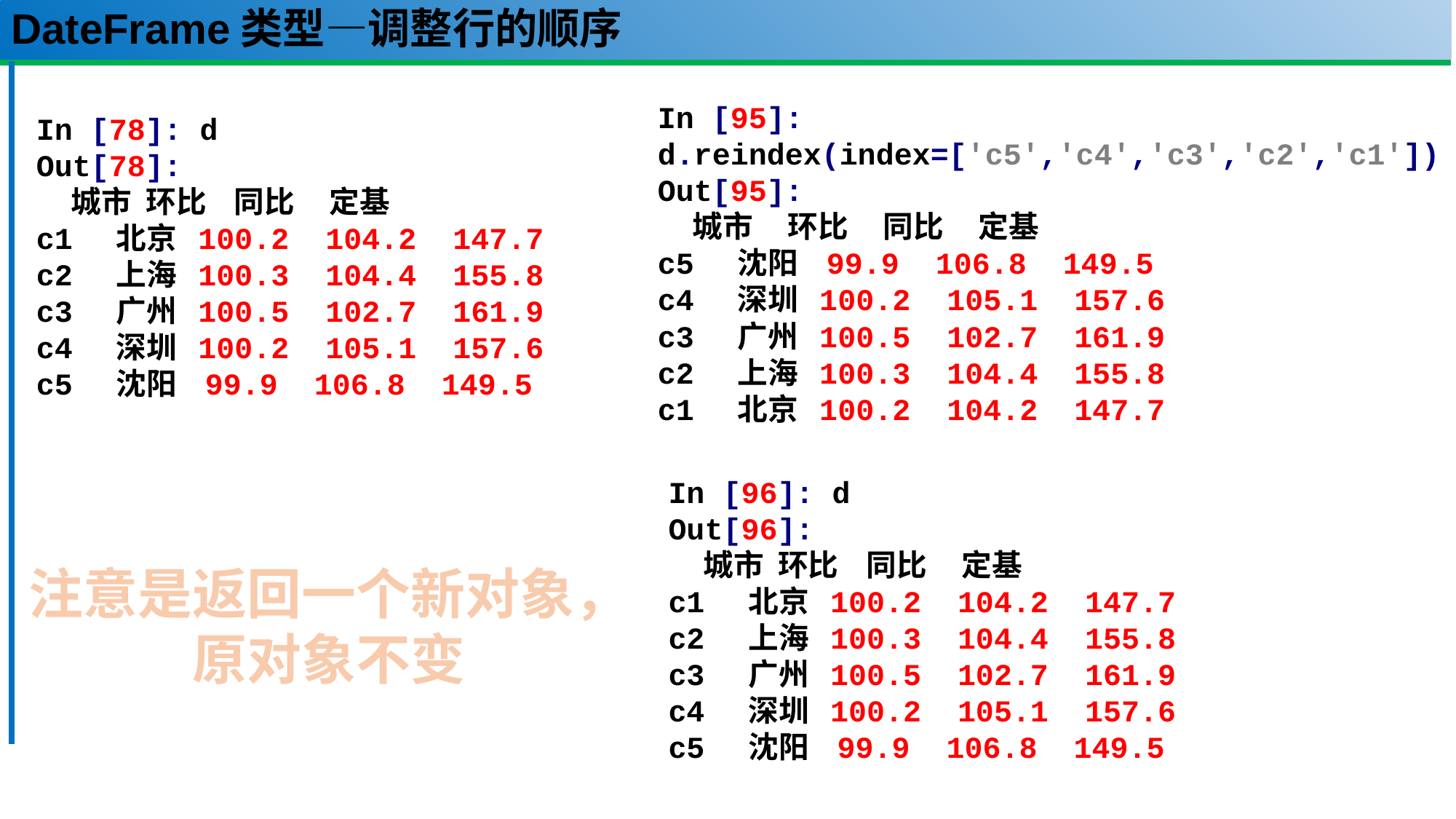

# DateFrame类型—调整行的顺序
In [95]: d.reindex(index=['c5','c4','c3','c2','c1'])
Out[95]:
    城市     环比     同比     定基
c5  沈阳   99.9  106.8  149.5
c4  深圳  100.2  105.1  157.6
c3  广州  100.5  102.7  161.9
c2  上海  100.3  104.4  155.8
c1  北京  100.2  104.2  147.7

In [78]: d
Out[78]:
    城市  环比    同比     定基
c1  北京  100.2  104.2  147.7
c2  上海  100.3  104.4  155.8
c3  广州  100.5  102.7  161.9
c4  深圳  100.2  105.1  157.6
c5  沈阳   99.9  106.8  149.5
In [96]: d
Out[96]:
    城市  环比    同比     定基
c1  北京  100.2  104.2  147.7
c2  上海  100.3  104.4  155.8
c3  广州  100.5  102.7  161.9
c4  深圳  100.2  105.1  157.6
c5  沈阳   99.9  106.8  149.5
注意是返回一个新对象，
原对象不变